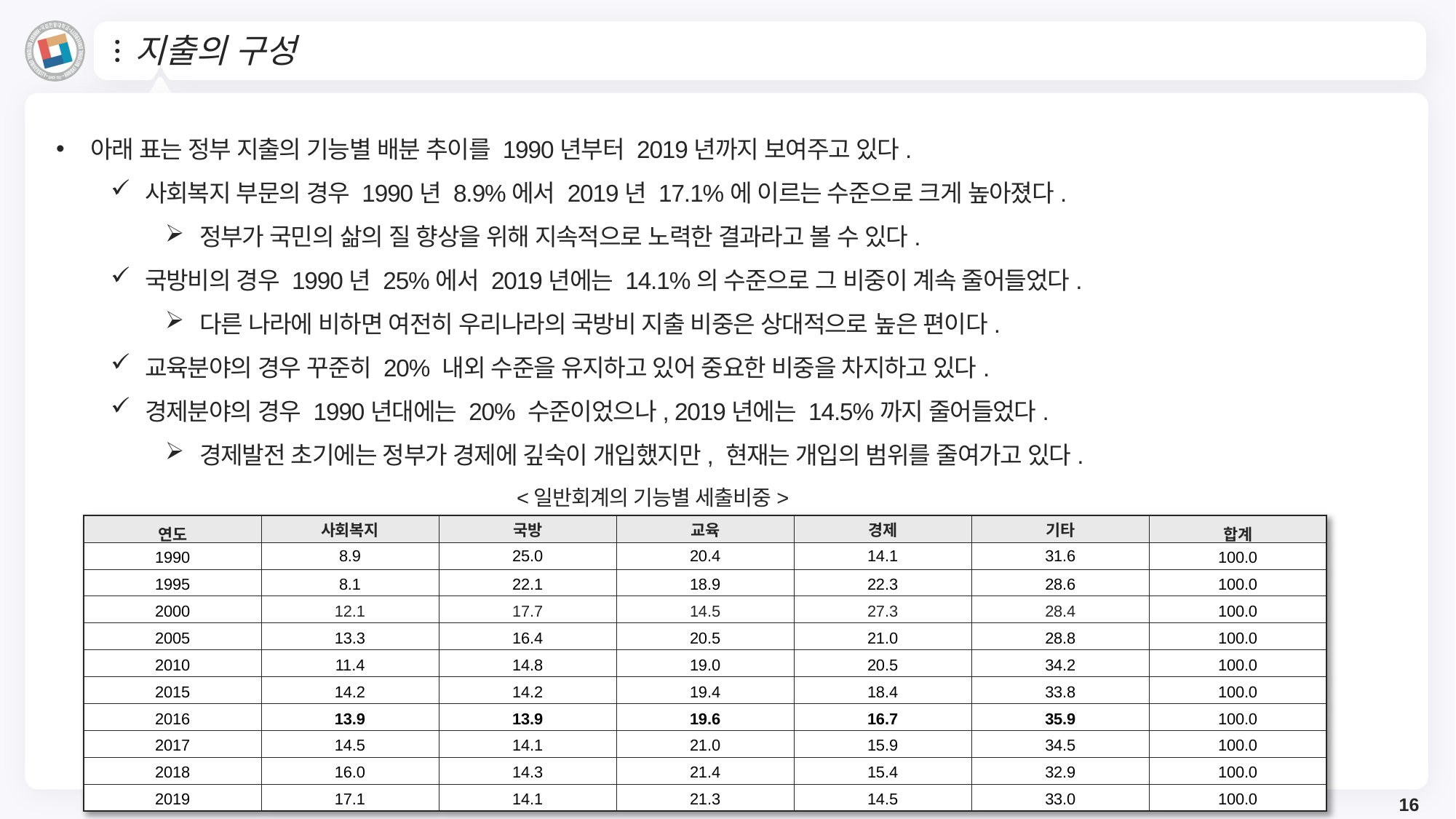

# 지출의 구성
아래 표는 정부 지출의 기능별 배분 추이를 1990년부터 2019년까지 보여주고 있다.
사회복지 부문의 경우 1990년 8.9%에서 2019년 17.1%에 이르는 수준으로 크게 높아졌다.
정부가 국민의 삶의 질 향상을 위해 지속적으로 노력한 결과라고 볼 수 있다.
국방비의 경우 1990년 25%에서 2019년에는 14.1%의 수준으로 그 비중이 계속 줄어들었다.
다른 나라에 비하면 여전히 우리나라의 국방비 지출 비중은 상대적으로 높은 편이다.
교육분야의 경우 꾸준히 20% 내외 수준을 유지하고 있어 중요한 비중을 차지하고 있다.
경제분야의 경우 1990년대에는 20% 수준이었으나, 2019년에는 14.5%까지 줄어들었다.
경제발전 초기에는 정부가 경제에 깊숙이 개입했지만, 현재는 개입의 범위를 줄여가고 있다.
<일반회계의 기능별 세출비중>
| 연도 | 사회복지 | 국방 | 교육 | 경제 | 기타 | 합계 |
| --- | --- | --- | --- | --- | --- | --- |
| 1990 | 8.9 | 25.0 | 20.4 | 14.1 | 31.6 | 100.0 |
| 1995 | 8.1 | 22.1 | 18.9 | 22.3 | 28.6 | 100.0 |
| 2000 | 12.1 | 17.7 | 14.5 | 27.3 | 28.4 | 100.0 |
| 2005 | 13.3 | 16.4 | 20.5 | 21.0 | 28.8 | 100.0 |
| 2010 | 11.4 | 14.8 | 19.0 | 20.5 | 34.2 | 100.0 |
| 2015 | 14.2 | 14.2 | 19.4 | 18.4 | 33.8 | 100.0 |
| 2016 | 13.9 | 13.9 | 19.6 | 16.7 | 35.9 | 100.0 |
| 2017 | 14.5 | 14.1 | 21.0 | 15.9 | 34.5 | 100.0 |
| 2018 | 16.0 | 14.3 | 21.4 | 15.4 | 32.9 | 100.0 |
| 2019 | 17.1 | 14.1 | 21.3 | 14.5 | 33.0 | 100.0 |
16